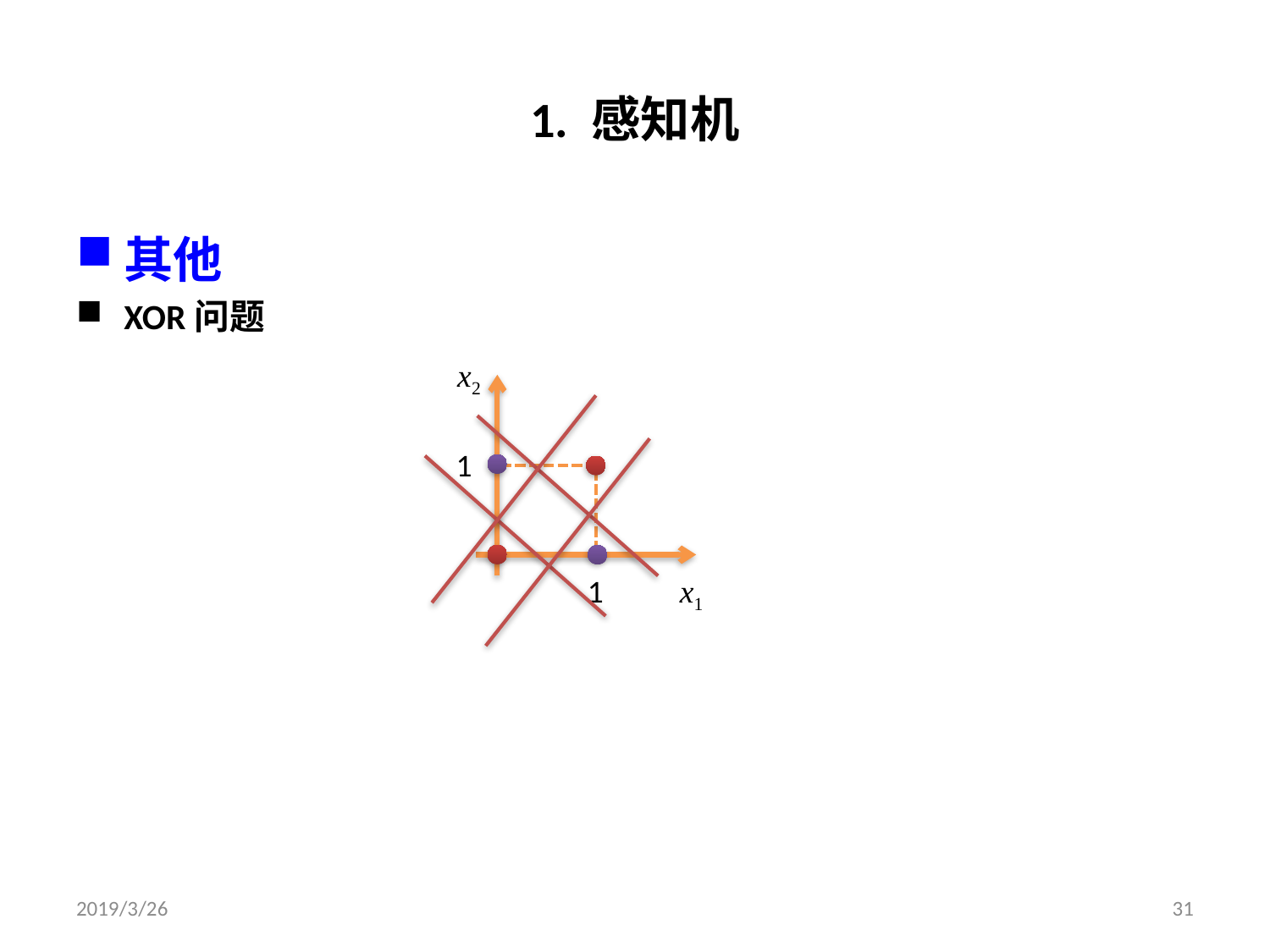

# 1. 感知机
其他
XOR问题

x2
1

1
x1
2019/3/26
31